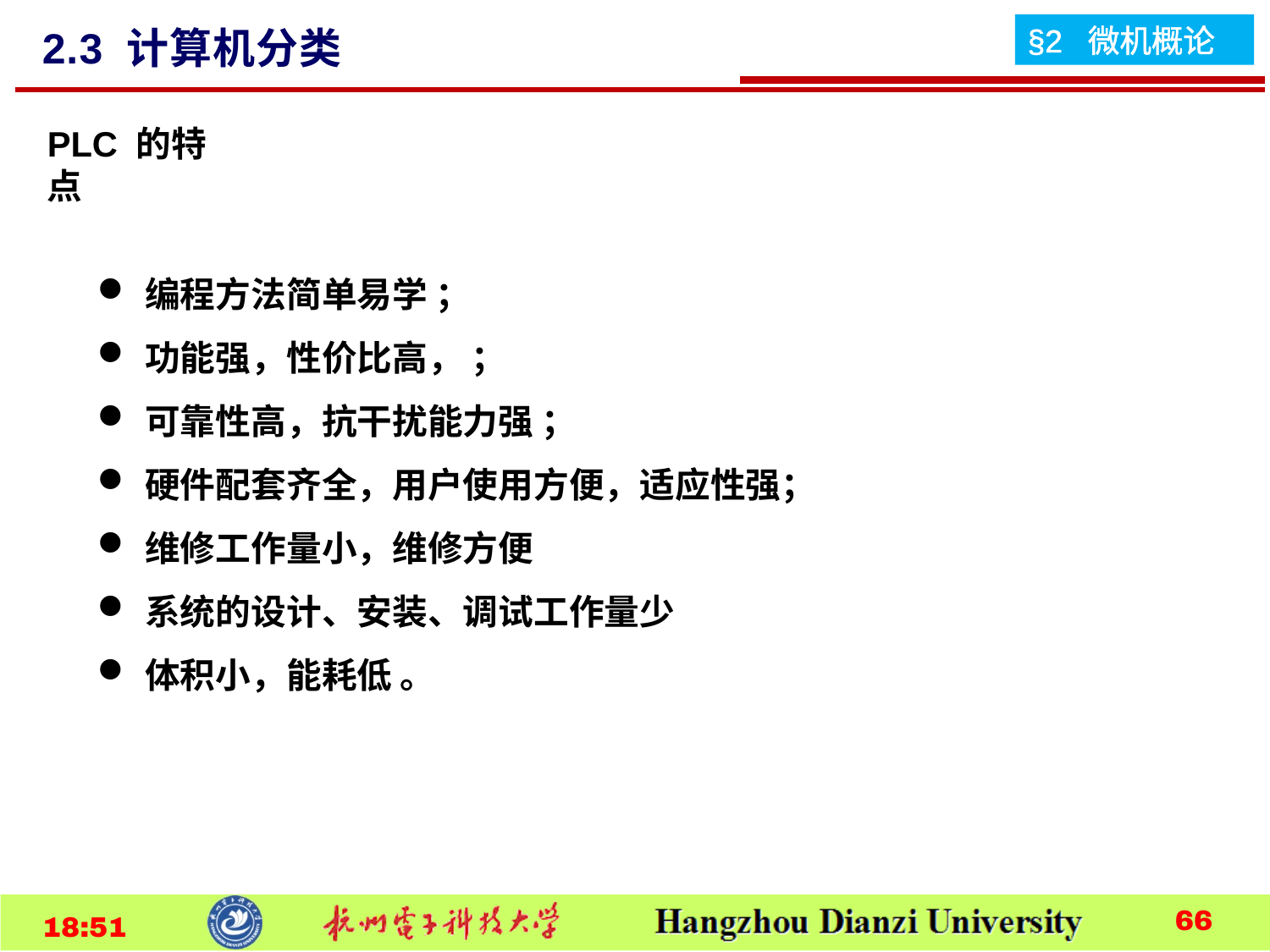

2.3 计算机分类
PLC 的特点
编程方法简单易学 ；
功能强，性价比高， ；
可靠性高，抗干扰能力强 ；
硬件配套齐全，用户使用方便，适应性强；
维修工作量小，维修方便
系统的设计、安装、调试工作量少
体积小，能耗低 。